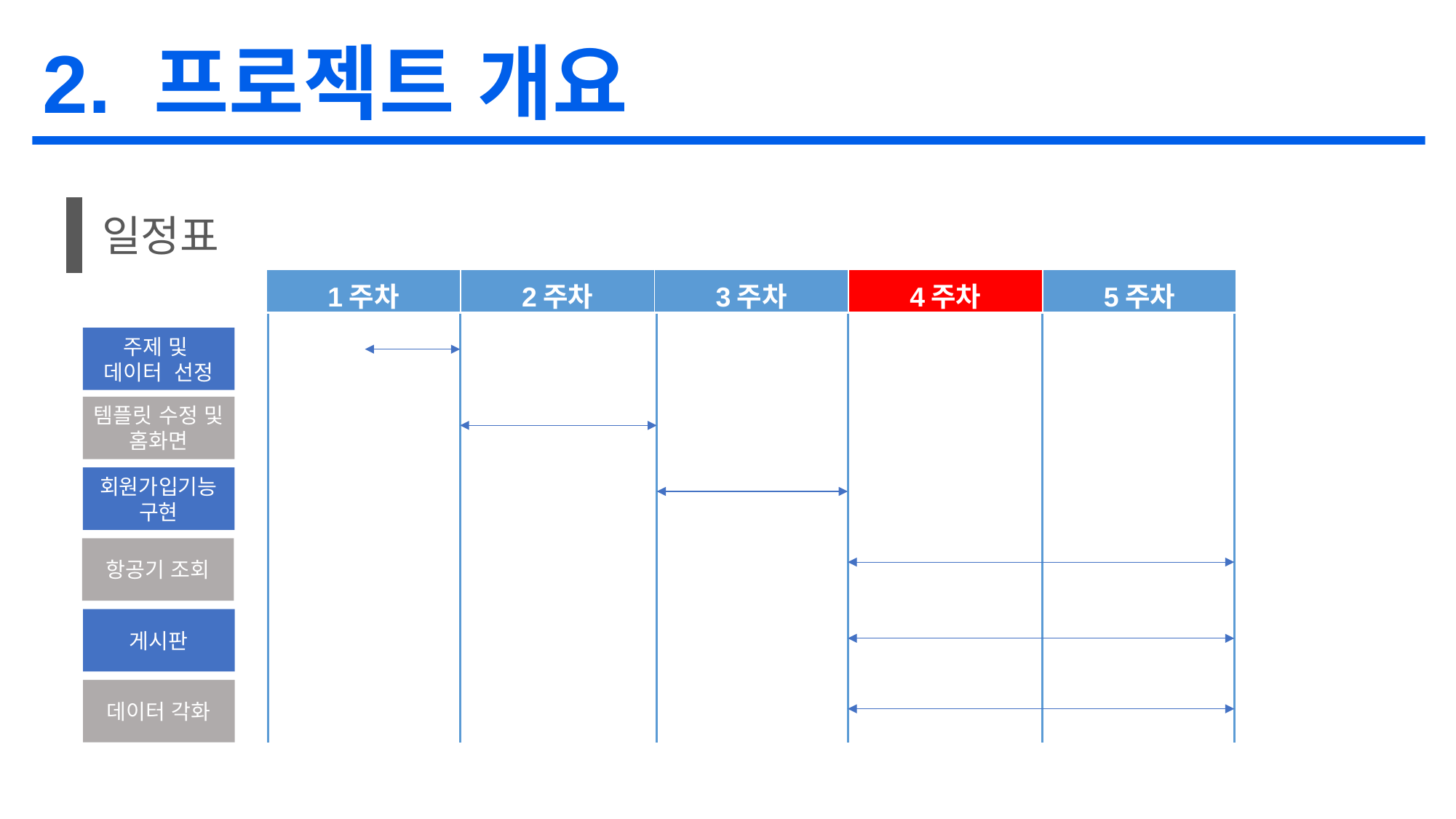

2. 프로젝트 개요

일정표
| 1주차 | 2주차 | 3주차 | 4주차 | 5주차 |
| --- | --- | --- | --- | --- |

주제 및
데이터  선정
템플릿 수정 및 홈화면
회원가입기능
구현
항공기 조회
게시판
데이터 각화